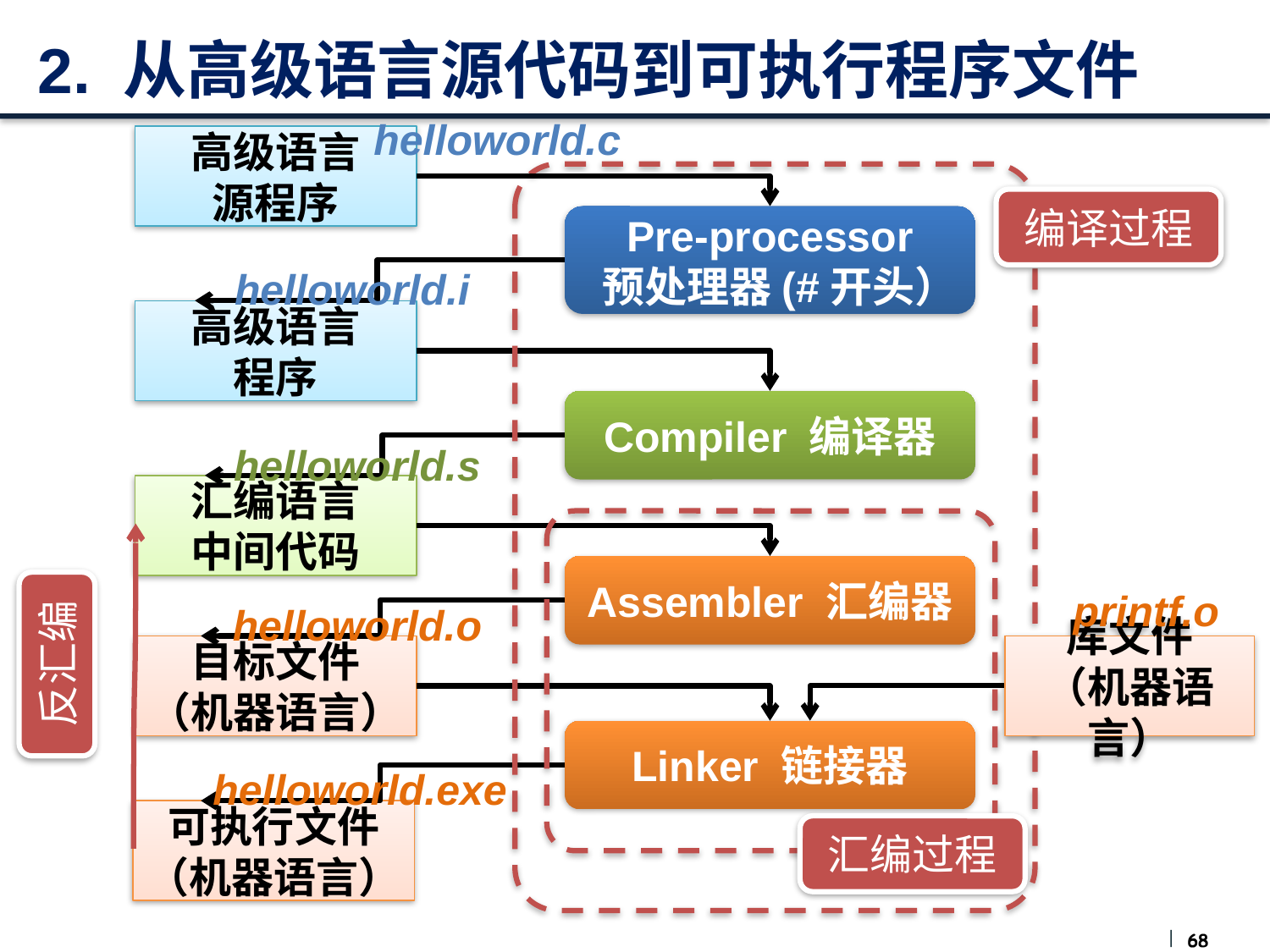

# 2. 从高级语言源代码到可执行程序文件
helloworld.c
高级语言
源程序

编译过程
Pre-processor
 预处理器(#开头）
helloworld.i
高级语言
程序
Compiler 编译器
helloworld.s
汇编语言
中间代码

汇编过程
Assembler 汇编器
printf.o
helloworld.o
反汇编
目标文件
（机器语言）
库文件
（机器语言）
Linker 链接器
helloworld.exe
可执行文件
（机器语言）